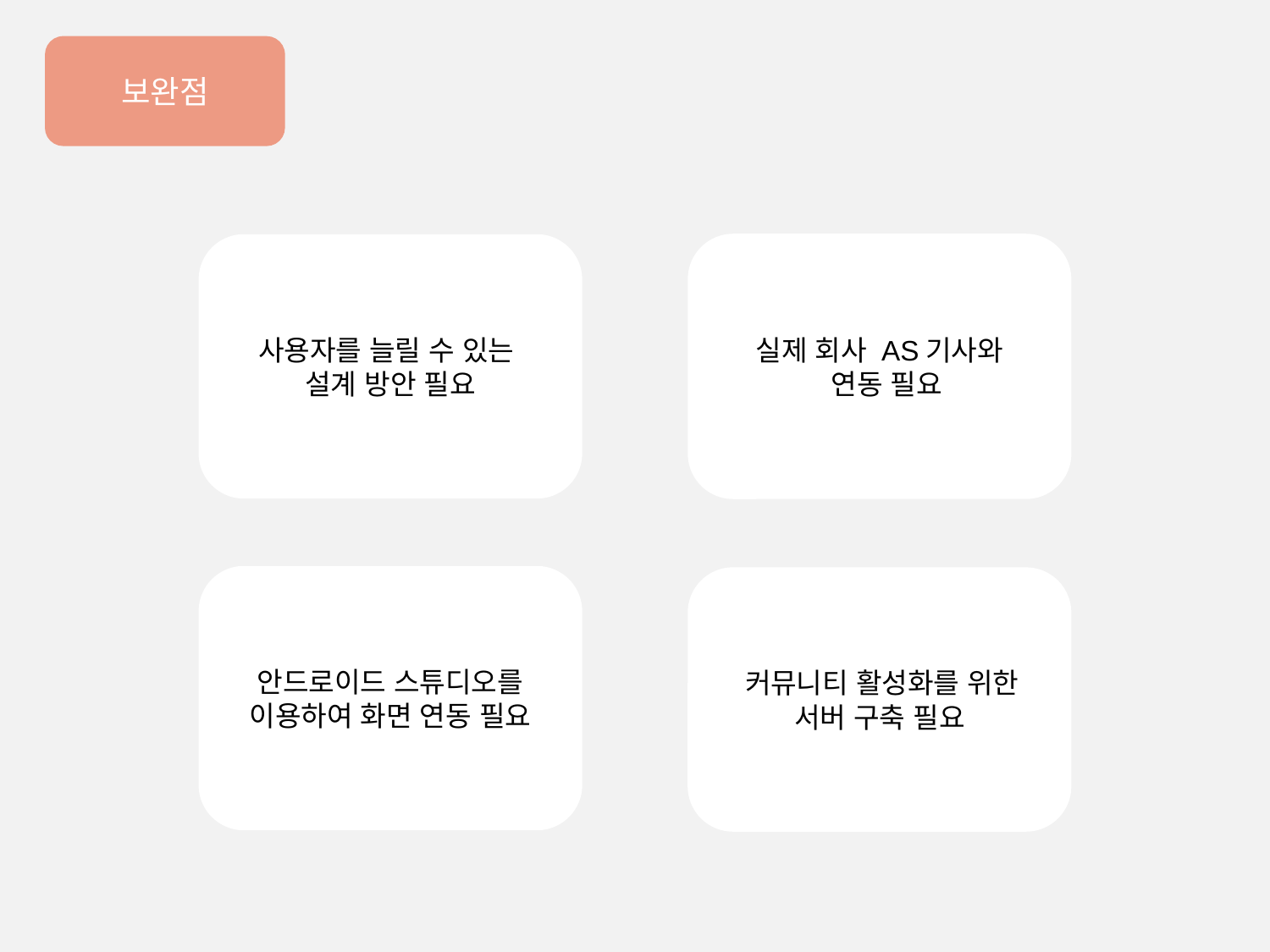

보완점
실제 회사 AS기사와
 연동 필요

사용자를 늘릴 수 있는
설계 방안 필요

안드로이드 스튜디오를
이용하여 화면 연동 필요

 커뮤니티 활성화를 위한
서버 구축 필요